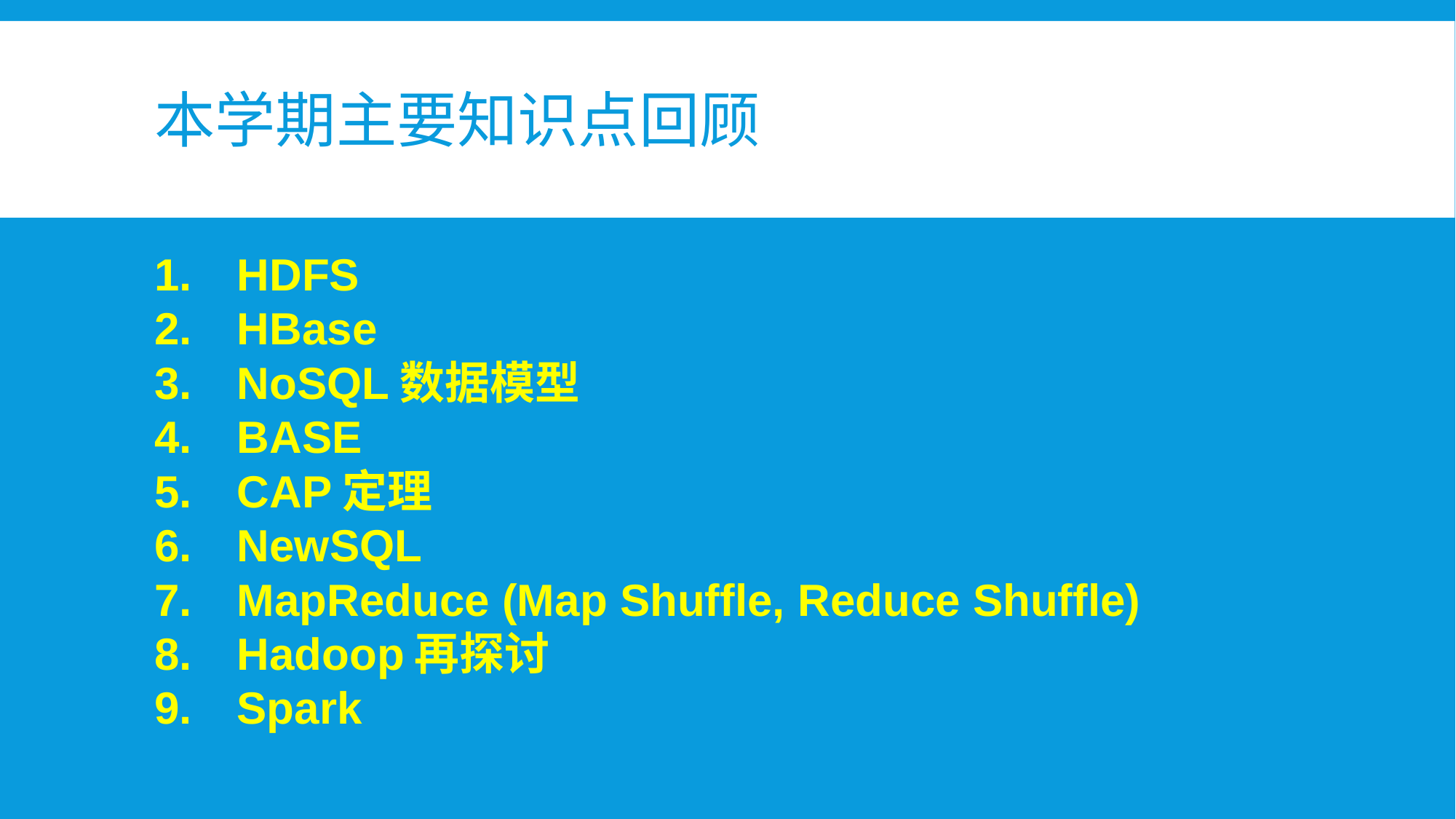

# 本学期主要知识点回顾
HDFS
HBase
NoSQL数据模型
BASE
CAP定理
NewSQL
MapReduce (Map Shuffle, Reduce Shuffle)
Hadoop再探讨
Spark